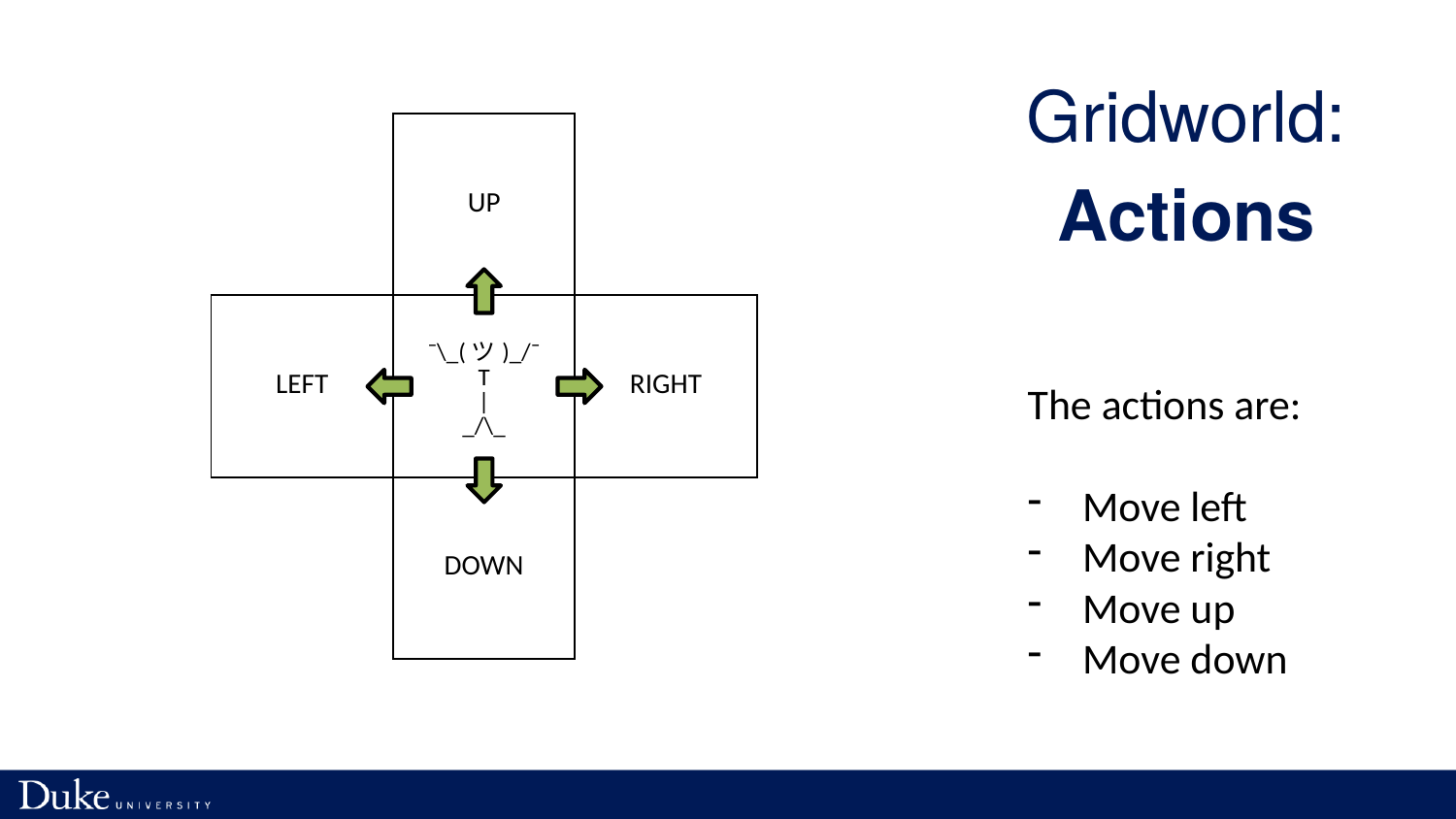

Gridworld:
Actions
|  | UP |  |
| --- | --- | --- |
| LEFT | ¯\\_(ツ)\_/¯ T | \_/\\_ | RIGHT |
|  | DOWN |  |

The actions are:

Move left
Move right
Move up
Move down